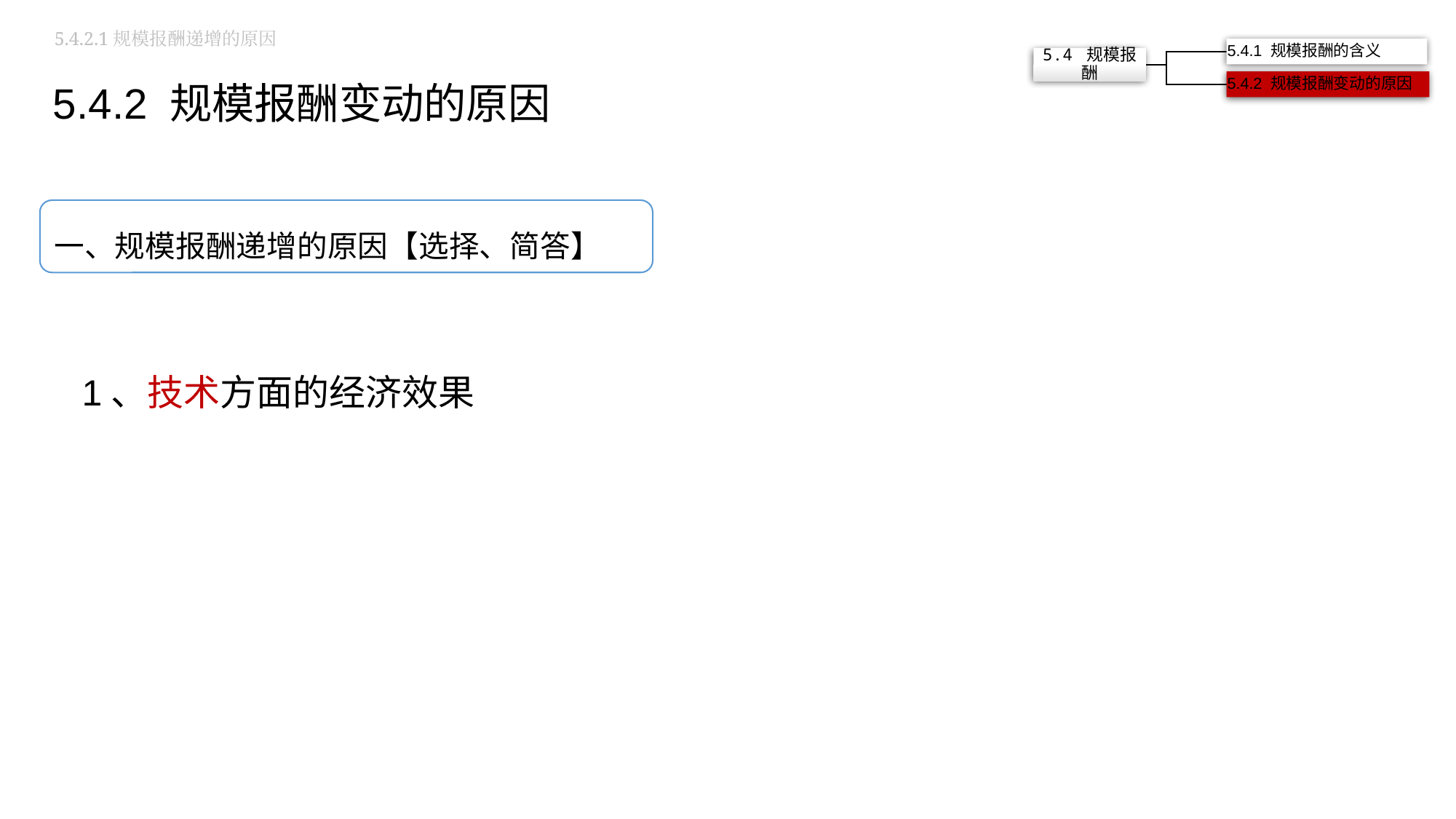

5.4 规模报酬
5.4.1 规模报酬的含义
5.4.2 规模报酬变动的原因
5.4.2.1规模报酬递增的原因

5.4.2 规模报酬变动的原因
一、规模报酬递增的原因【选择、简答】
1、技术方面的经济效果